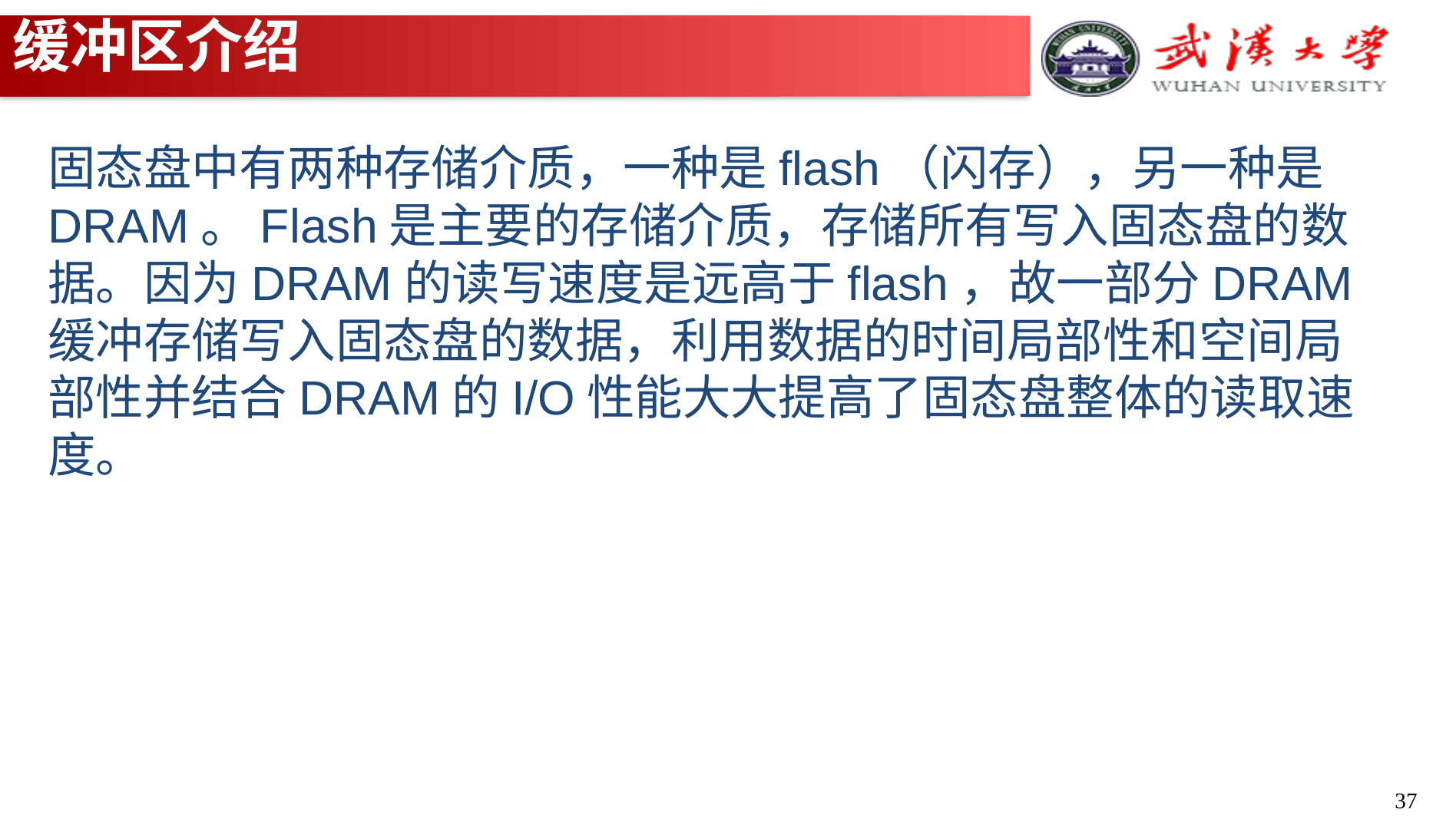

# 缓冲区介绍
固态盘中有两种存储介质，一种是flash（闪存），另一种是DRAM。Flash是主要的存储介质，存储所有写入固态盘的数据。因为DRAM的读写速度是远高于flash，故一部分DRAM缓冲存储写入固态盘的数据，利用数据的时间局部性和空间局部性并结合DRAM的I/O性能大大提高了固态盘整体的读取速度。